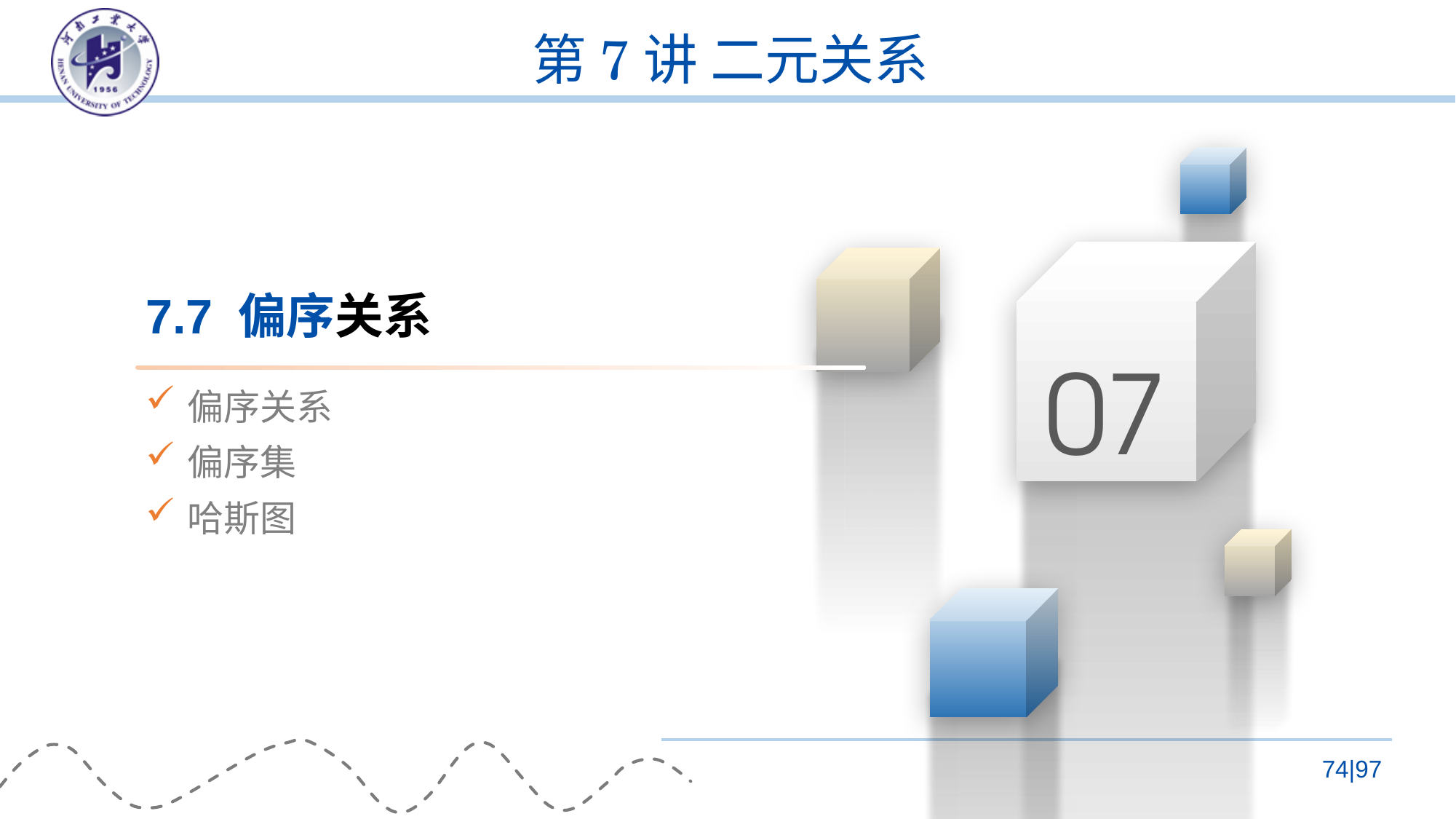

# 第7讲 二元关系

07

7.7 偏序关系

偏序关系
偏序集
哈斯图

74|97